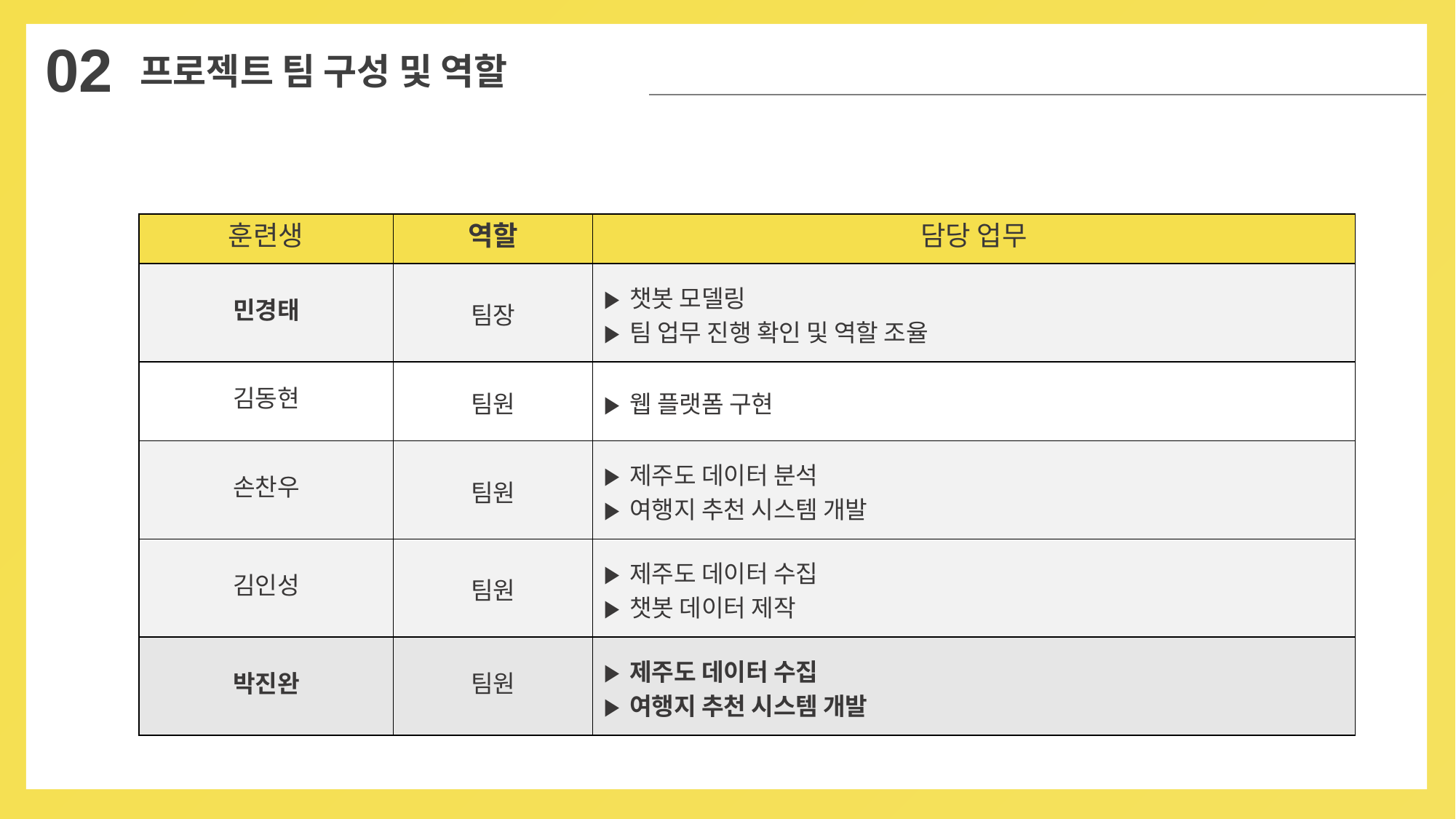

02
프로젝트 팀 구성 및 역할
| 훈련생 | 역할 | 담당 업무 |
| --- | --- | --- |
| 민경태 | 팀장 | ▶ 챗봇 모델링 ▶ 팀 업무 진행 확인 및 역할 조율 |
| 김동현 | 팀원 | ▶ 웹 플랫폼 구현 |
| 손찬우 | 팀원 | ▶ 제주도 데이터 분석 ▶ 여행지 추천 시스템 개발 |
| 김인성 | 팀원 | ▶ 제주도 데이터 수집 ▶ 챗봇 데이터 제작 |
| 박진완 | 팀원 | ▶ 제주도 데이터 수집 ▶ 여행지 추천 시스템 개발 |